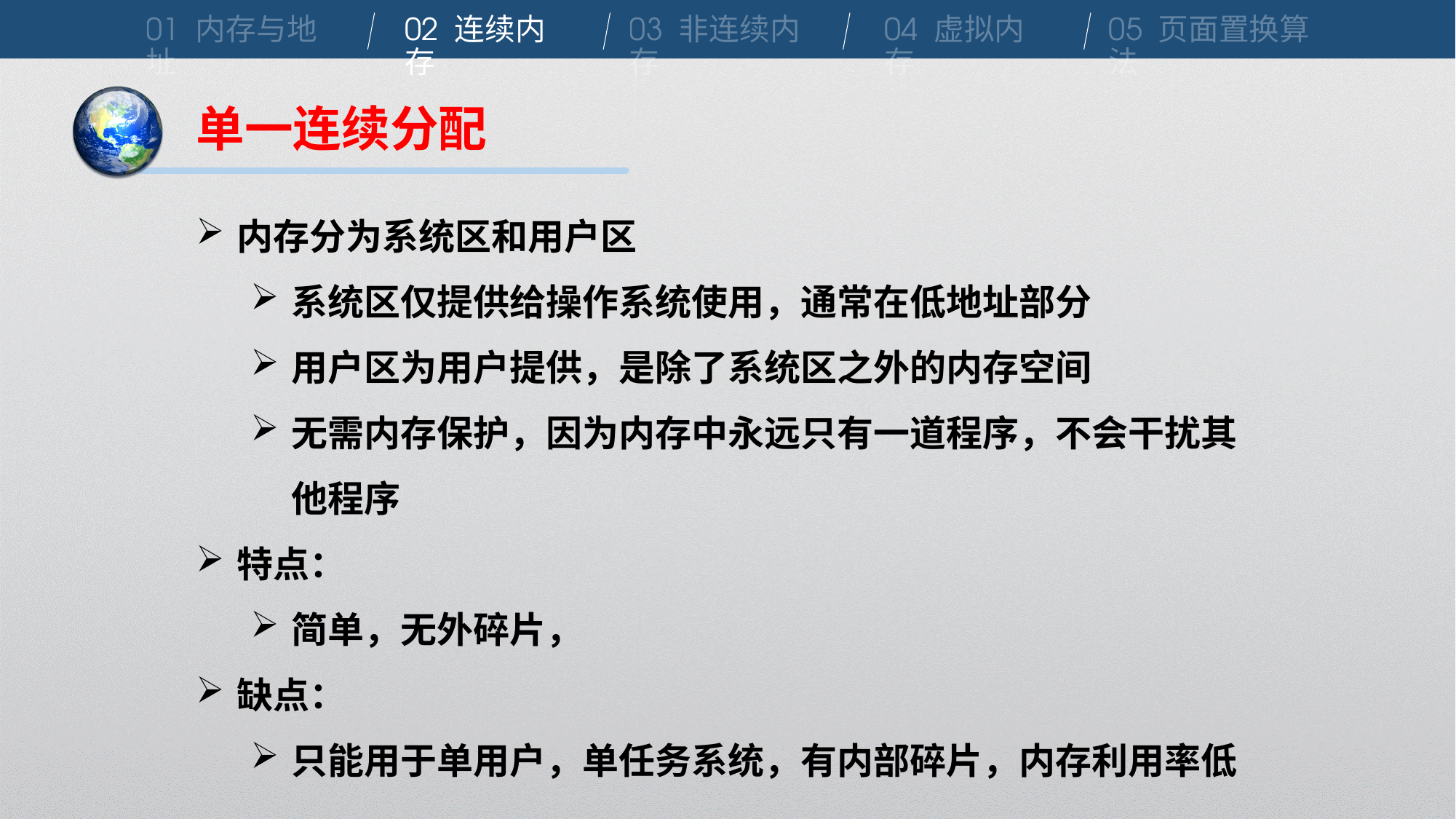

01 内存与地址
02 连续内存
03 非连续内存
04 虚拟内存
05 页面置换算法
单一连续分配
内存分为系统区和用户区
系统区仅提供给操作系统使用，通常在低地址部分
用户区为用户提供，是除了系统区之外的内存空间
无需内存保护，因为内存中永远只有一道程序，不会干扰其他程序
特点：
简单，无外碎片，
缺点：
只能用于单用户，单任务系统，有内部碎片，内存利用率低